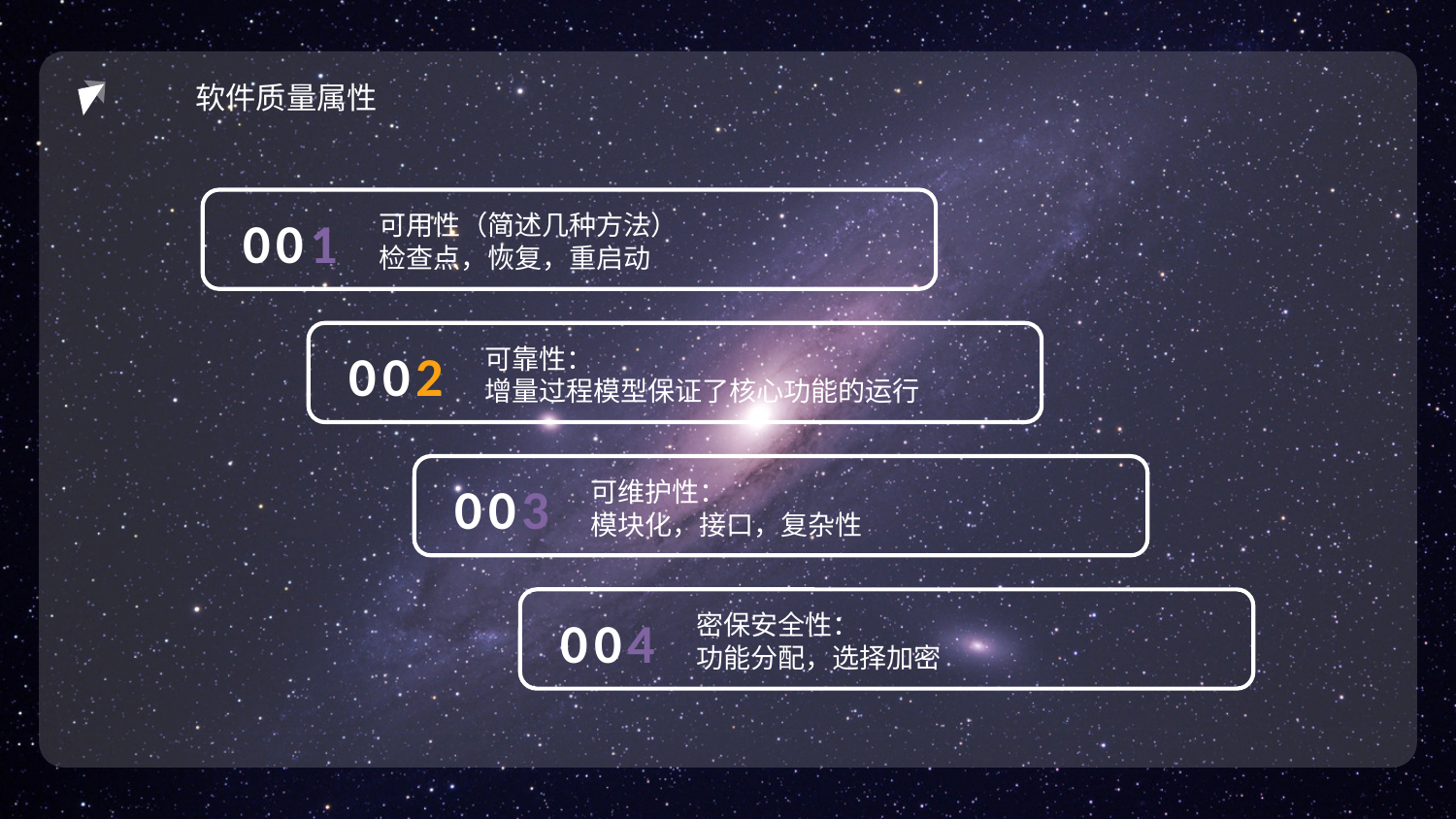

软件质量属性

001
可用性（简述几种方法）
检查点，恢复，重启动

可靠性：
增量过程模型保证了核心功能的运行
002

003
可维护性：
模块化，接口，复杂性

004
密保安全性：
功能分配，选择加密